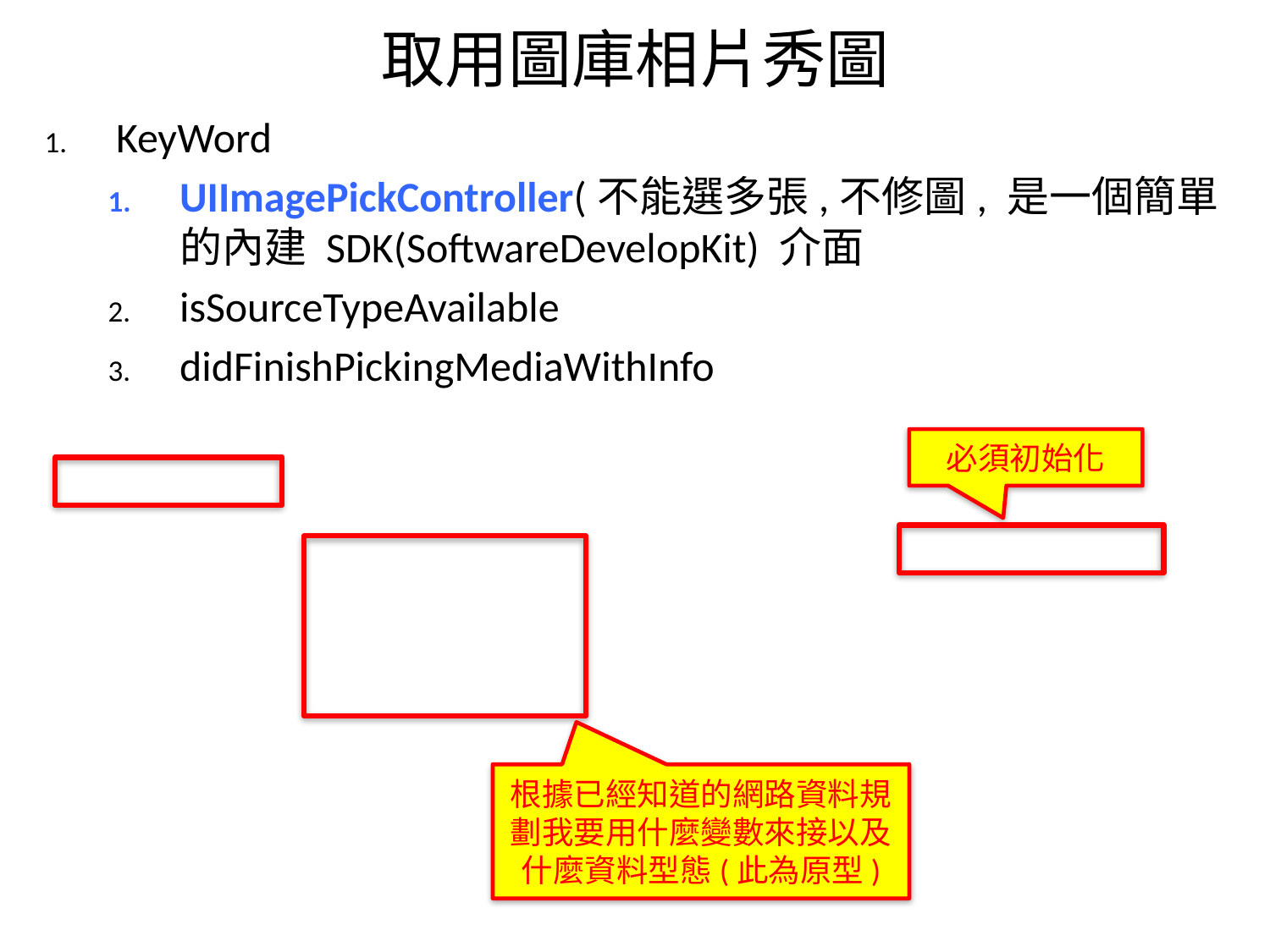

# 取用圖庫相片秀圖
KeyWord
UIImagePickController(不能選多張,不修圖, 是一個簡單的內建 SDK(SoftwareDevelopKit) 介面
isSourceTypeAvailable
didFinishPickingMediaWithInfo
必須初始化

根據已經知道的網路資料規劃我要用什麼變數來接以及什麼資料型態(此為原型)